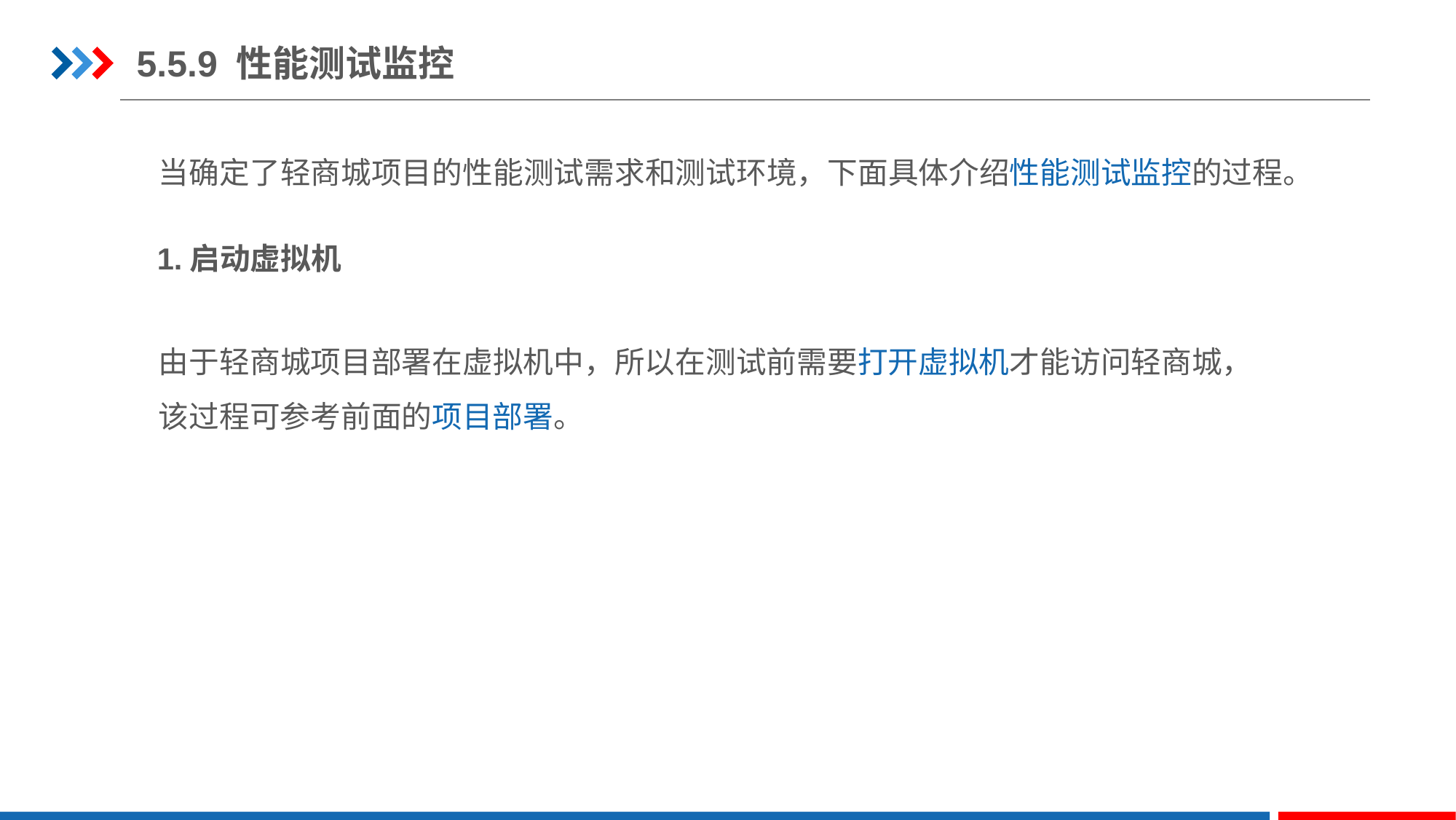

5.5.9 性能测试监控
当确定了轻商城项目的性能测试需求和测试环境，下面具体介绍性能测试监控的过程。
1.启动虚拟机
由于轻商城项目部署在虚拟机中，所以在测试前需要打开虚拟机才能访问轻商城，该过程可参考前面的项目部署。